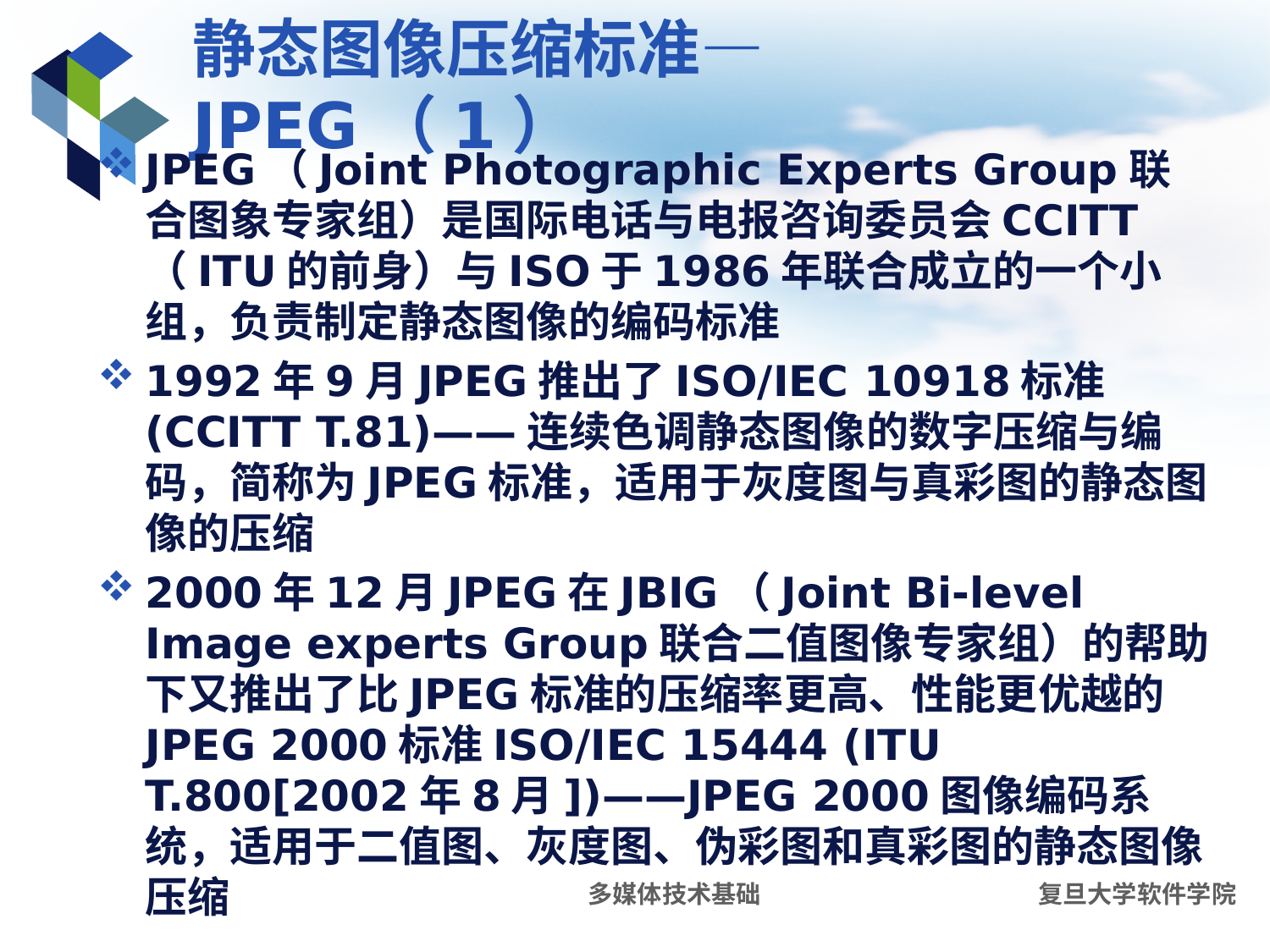

# 静态图像压缩标准—JPEG（1）
JPEG（Joint Photographic Experts Group联合图象专家组）是国际电话与电报咨询委员会CCITT （ITU的前身）与ISO于1986年联合成立的一个小组，负责制定静态图像的编码标准
1992年9月JPEG推出了ISO/IEC 10918标准(CCITT T.81)——连续色调静态图像的数字压缩与编码，简称为JPEG标准，适用于灰度图与真彩图的静态图像的压缩
2000年12月JPEG在JBIG（Joint Bi-level Image experts Group联合二值图像专家组）的帮助下又推出了比JPEG标准的压缩率更高、性能更优越的JPEG 2000标准ISO/IEC 15444 (ITU T.800[2002年8月])——JPEG 2000图像编码系统，适用于二值图、灰度图、伪彩图和真彩图的静态图像压缩

多媒体技术基础